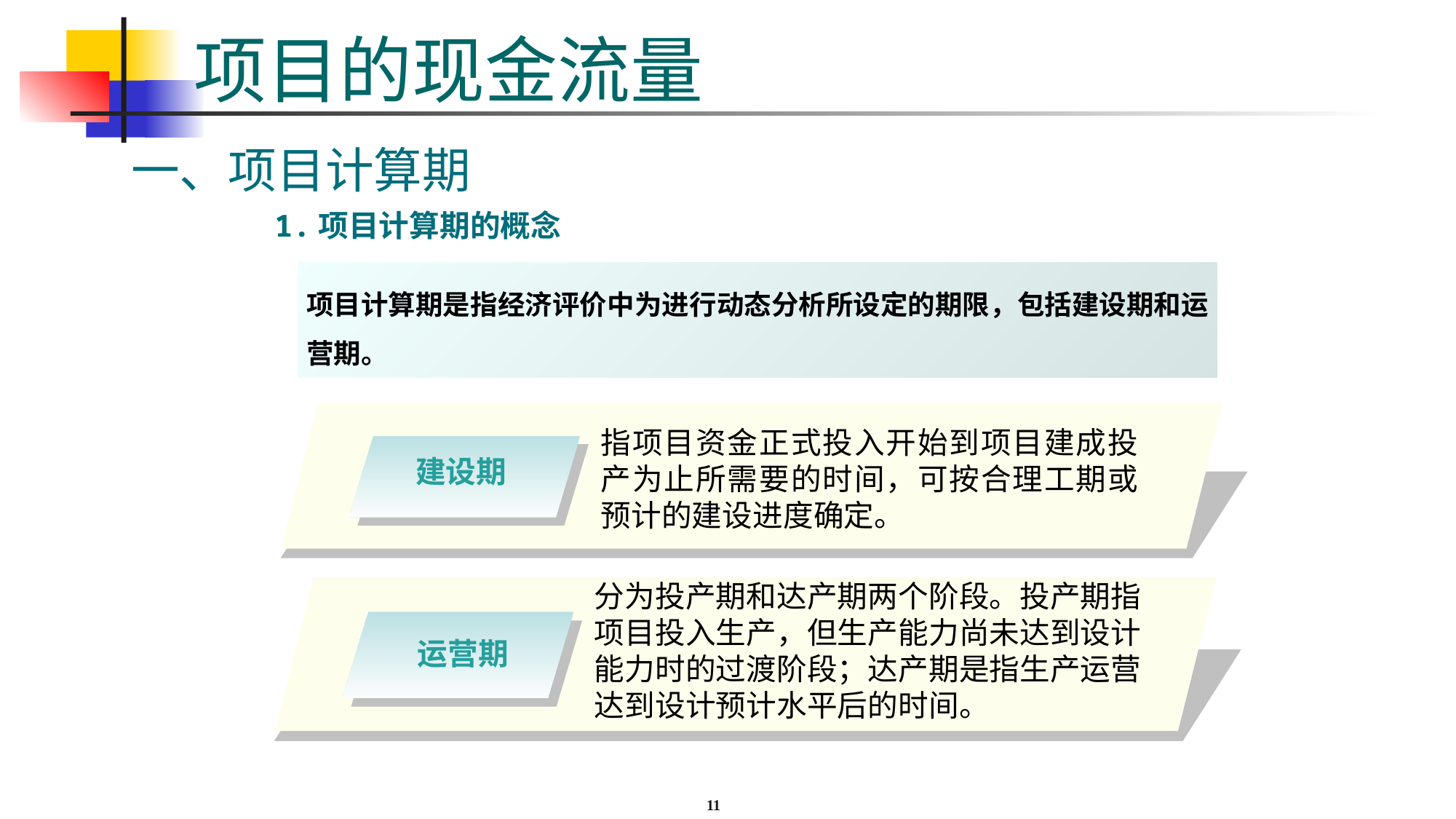

# 项目的现金流量
一、项目计算期
1.项目计算期的概念
项目计算期是指经济评价中为进行动态分析所设定的期限，包括建设期和运营期。

指项目资金正式投入开始到项目建成投产为止所需要的时间，可按合理工期或预计的建设进度确定。
建设期
分为投产期和达产期两个阶段。投产期指项目投入生产，但生产能力尚未达到设计能力时的过渡阶段；达产期是指生产运营达到设计预计水平后的时间。

运营期
11